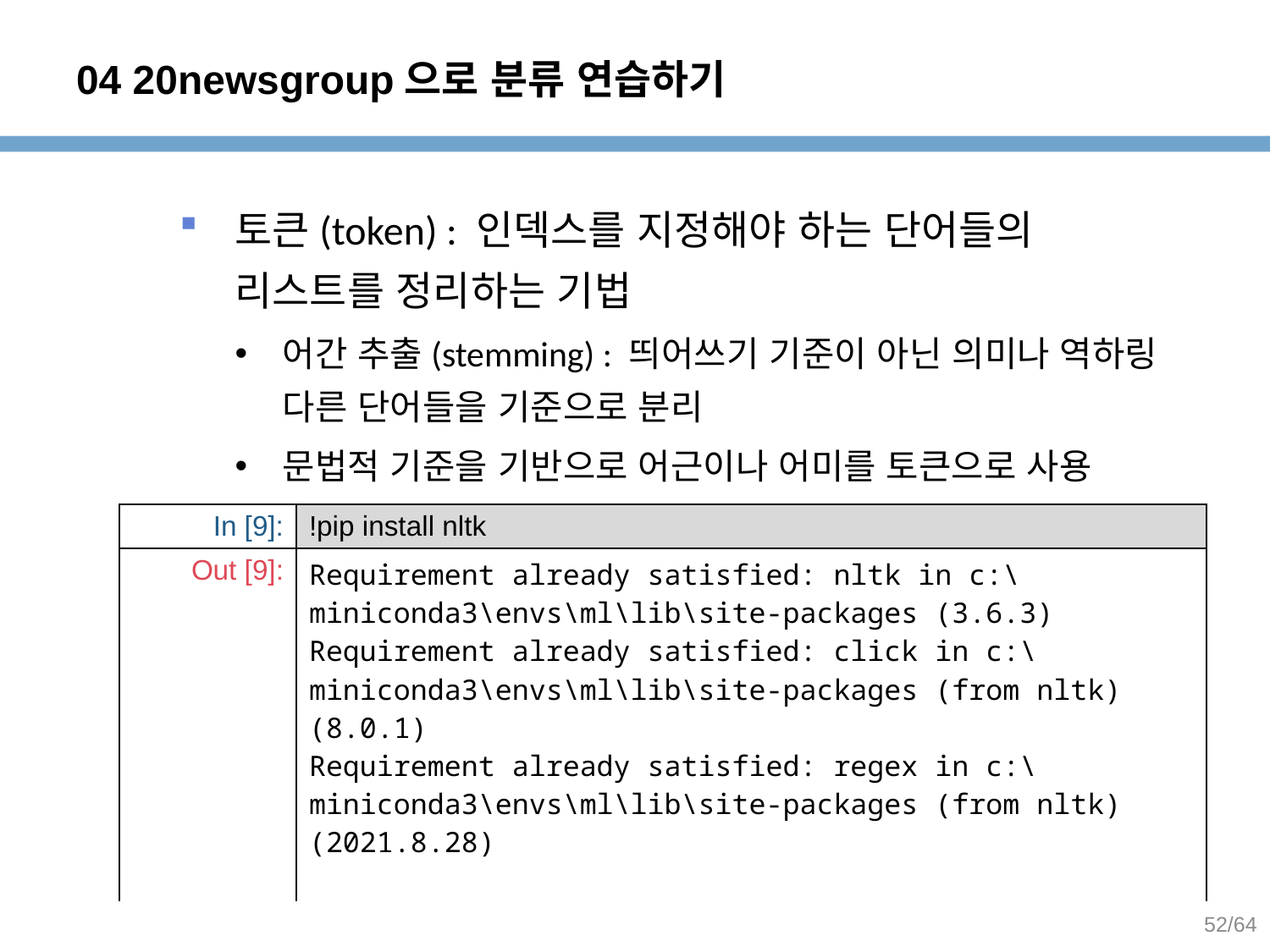

# 04 20newsgroup으로 분류 연습하기
토큰(token) : 인덱스를 지정해야 하는 단어들의 리스트를 정리하는 기법
어간 추출(stemming) : 띄어쓰기 기준이 아닌 의미나 역하링 다른 단어들을 기준으로 분리
문법적 기준을 기반으로 어근이나 어미를 토큰으로 사용
| In [9]: | !pip install nltk |
| --- | --- |
| Out [9]: | Requirement already satisfied: nltk in c:\miniconda3\envs\ml\lib\site-packages (3.6.3) Requirement already satisfied: click in c:\miniconda3\envs\ml\lib\site-packages (from nltk) (8.0.1) Requirement already satisfied: regex in c:\miniconda3\envs\ml\lib\site-packages (from nltk) (2021.8.28) |
52/64